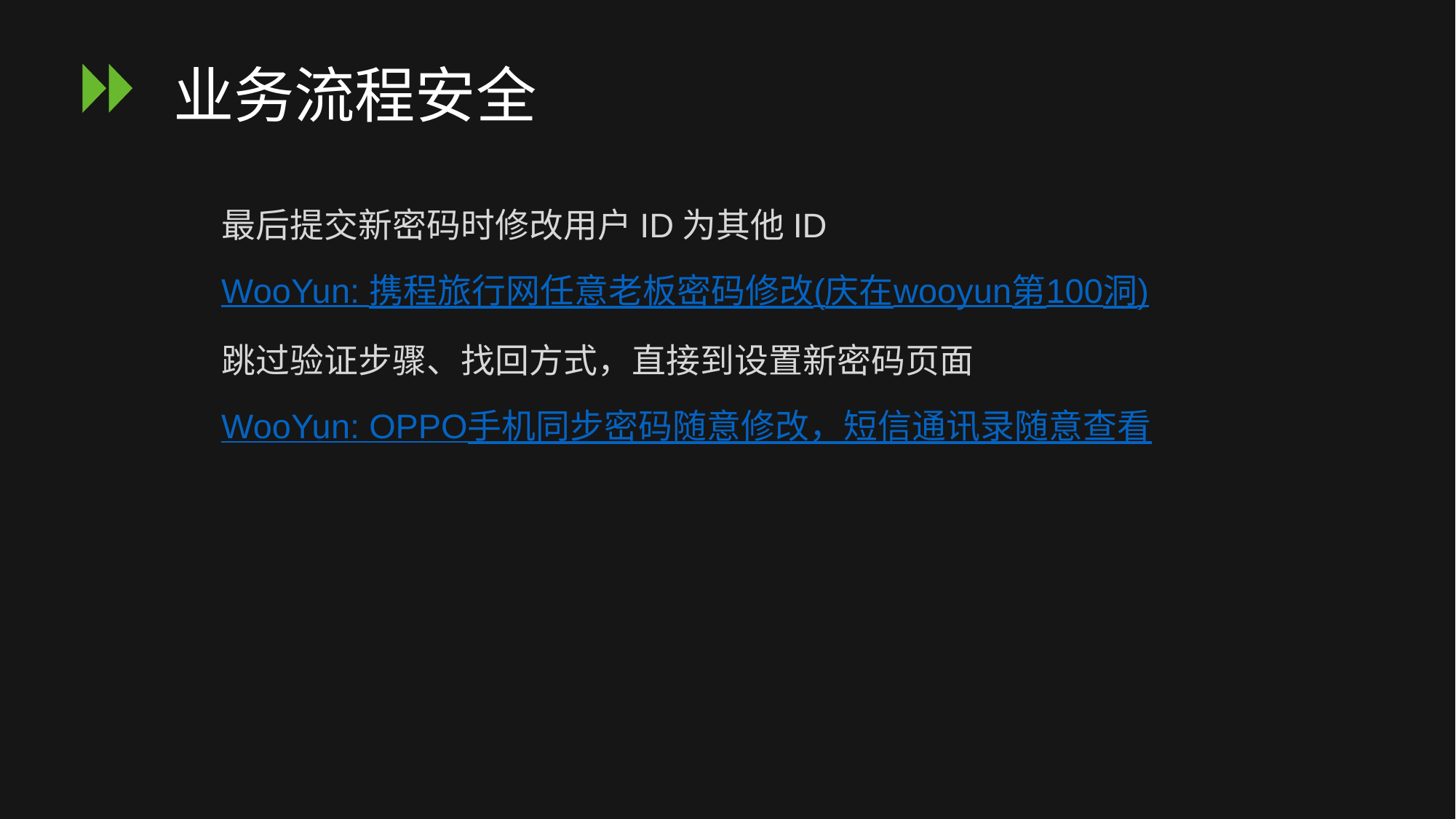

# 业务流程安全
最后提交新密码时修改用户ID为其他ID
WooYun: 携程旅行网任意老板密码修改(庆在wooyun第100洞)
跳过验证步骤、找回方式，直接到设置新密码页面
WooYun: OPPO手机同步密码随意修改，短信通讯录随意查看